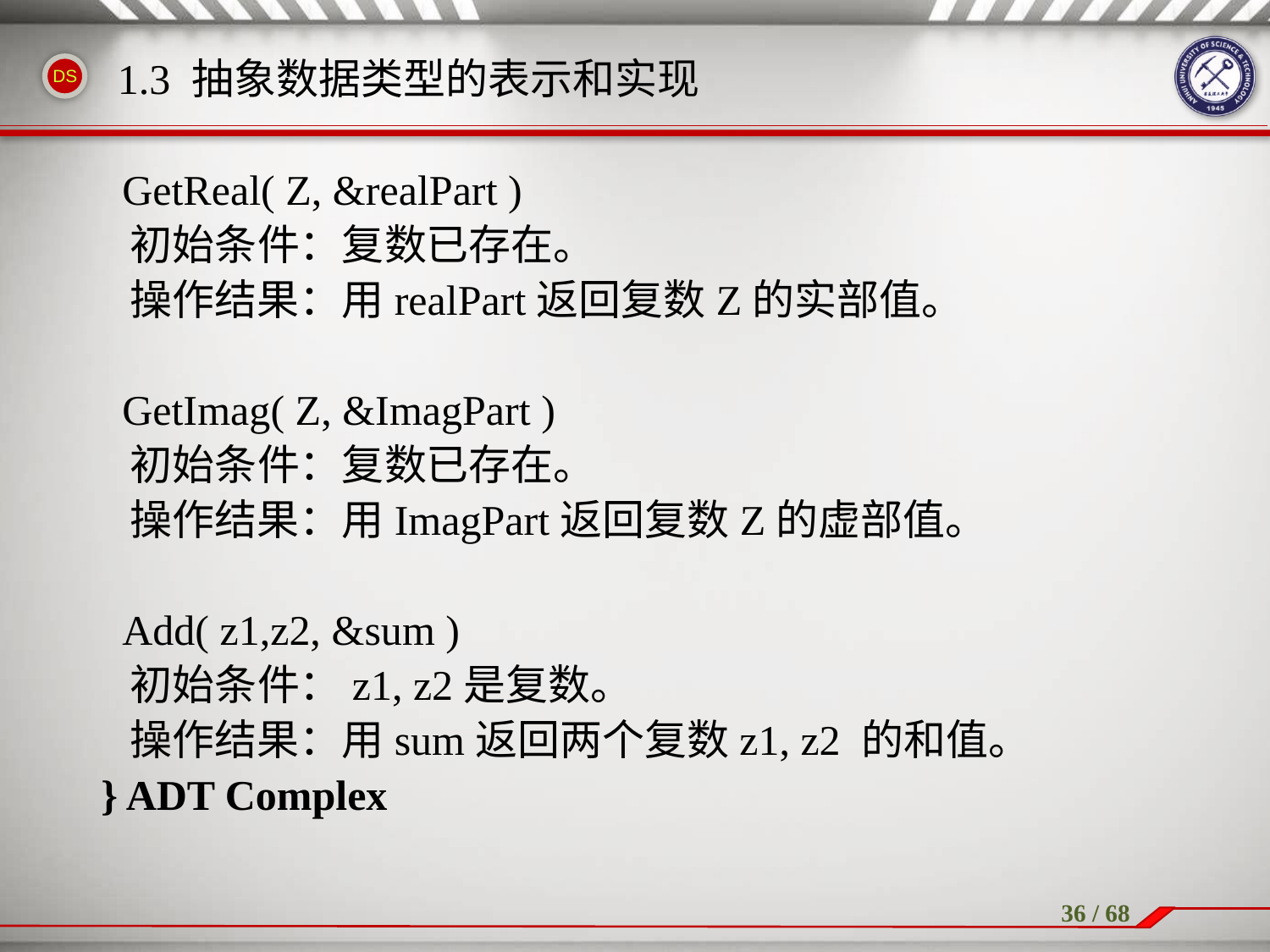

1.3 抽象数据类型的表示和实现
  GetReal( Z, &realPart )
  初始条件：复数已存在。
  操作结果：用realPart返回复数Z的实部值。

  GetImag( Z, &ImagPart )
  初始条件：复数已存在。
  操作结果：用ImagPart返回复数Z的虚部值。

  Add( z1,z2, &sum )
  初始条件：z1, z2是复数。
  操作结果：用sum返回两个复数z1, z2 的和值。
} ADT Complex